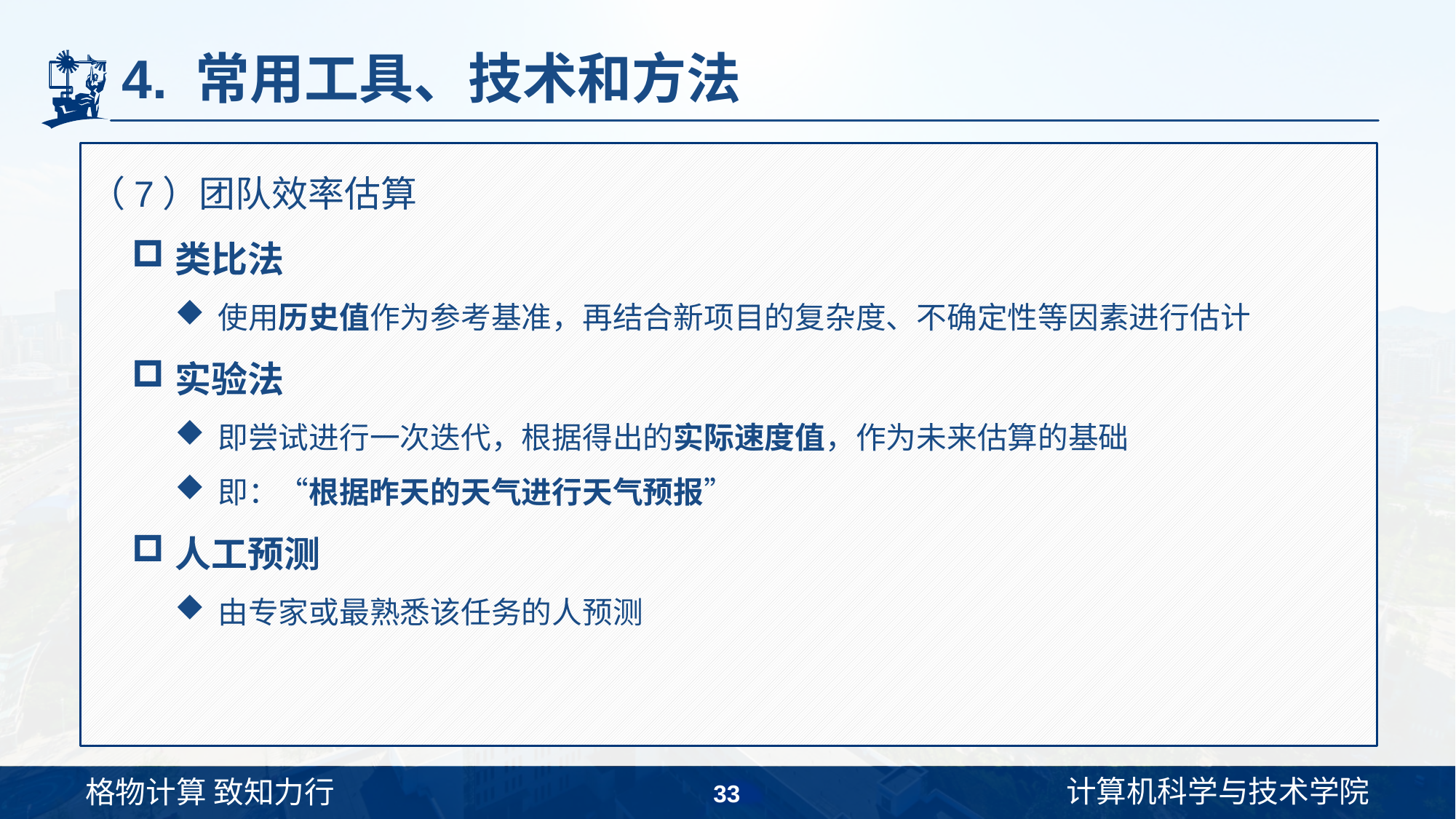

# 4. 常用工具、技术和方法
（7）团队效率估算
类比法
使用历史值作为参考基准，再结合新项目的复杂度、不确定性等因素进行估计
实验法
即尝试进行一次迭代，根据得出的实际速度值，作为未来估算的基础
即：“根据昨天的天气进行天气预报”
人工预测
由专家或最熟悉该任务的人预测

33